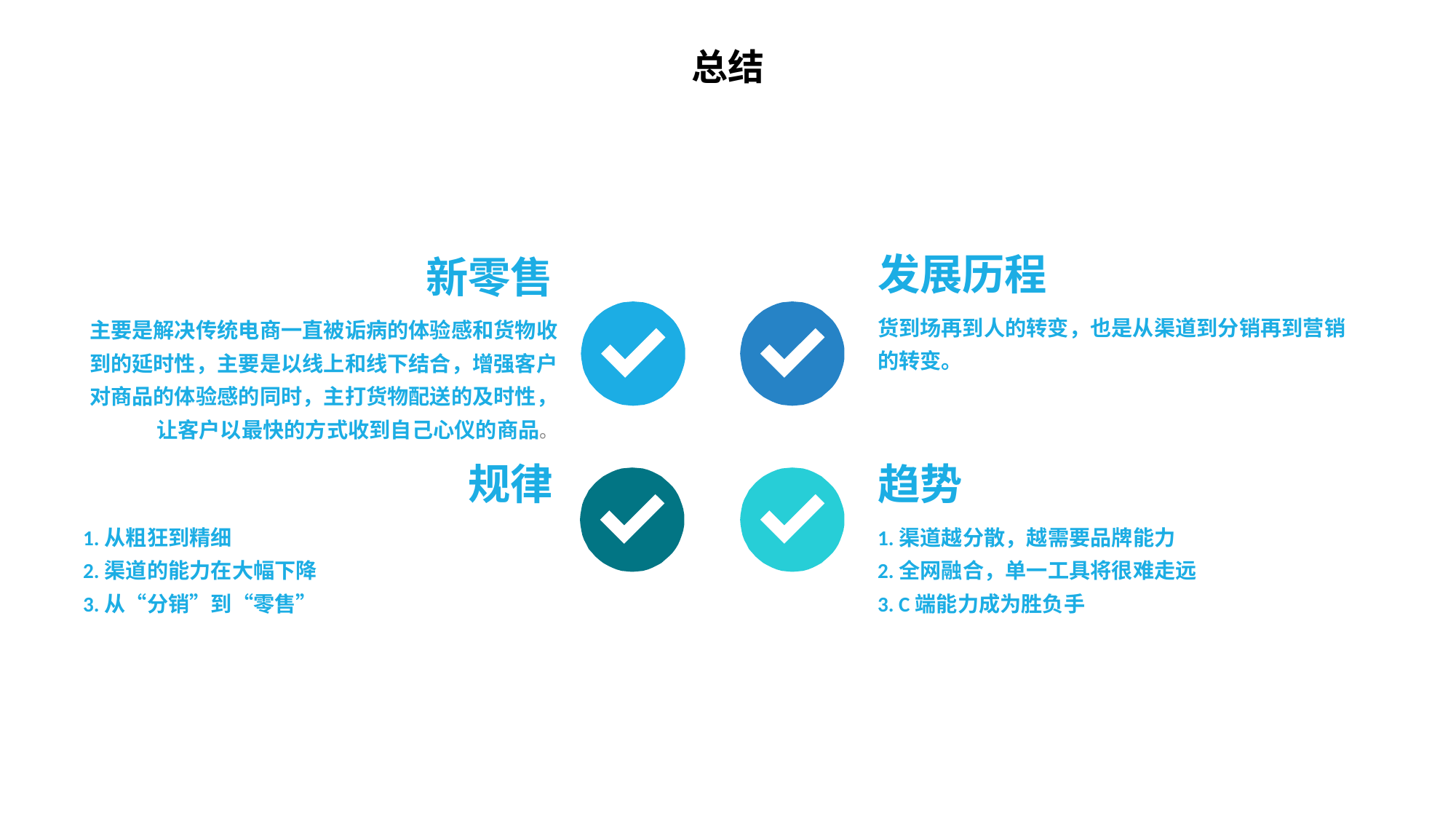

总结
发展历程
新零售

货到场再到人的转变，也是从渠道到分销再到营销的转变。
主要是解决传统电商一直被诟病的体验感和货物收到的延时性，主要是以线上和线下结合，增强客户对商品的体验感的同时，主打货物配送的及时性，让客户以最快的方式收到自己心仪的商品。
规律
趋势

1.从粗狂到精细
2.渠道的能力在大幅下降
3.从“分销”到“零售”
1.渠道越分散，越需要品牌能力
2.全网融合，单一工具将很难走远
3. C端能力成为胜负手